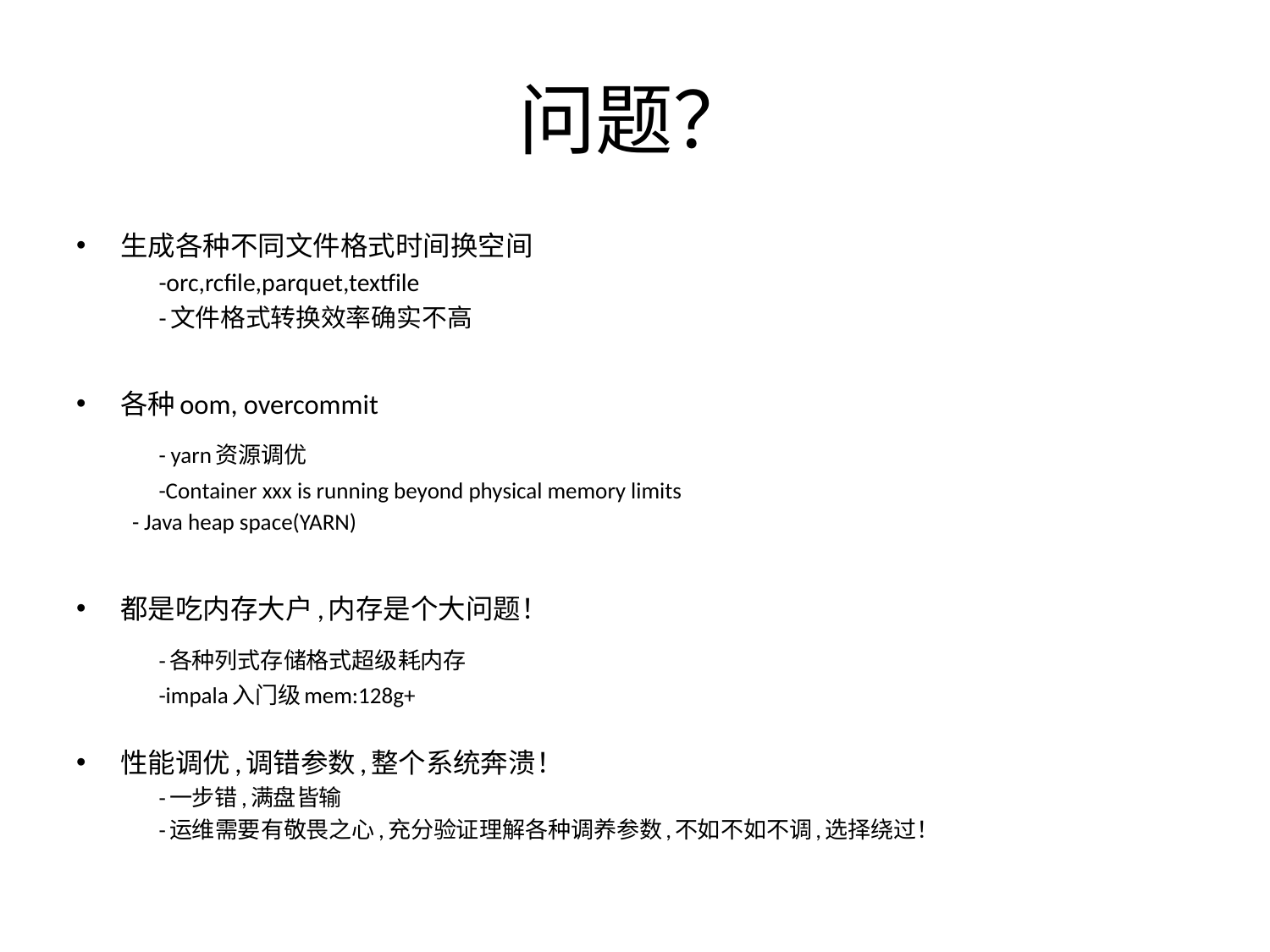

# 问题？
生成各种不同文件格式时间换空间
	-orc,rcfile,parquet,textfile
	-文件格式转换效率确实不高

各种oom, overcommit
 	- yarn资源调优
	-Container xxx is running beyond physical memory limits
           - Java heap space(YARN)

都是吃内存大户,内存是个大问题！
     	-各种列式存储格式超级耗内存
    	-impala入门级mem:128g+

性能调优,调错参数,整个系统奔溃！
	-一步错,满盘皆输
         	-运维需要有敬畏之心,充分验证理解各种调养参数,不如不如不调,选择绕过！